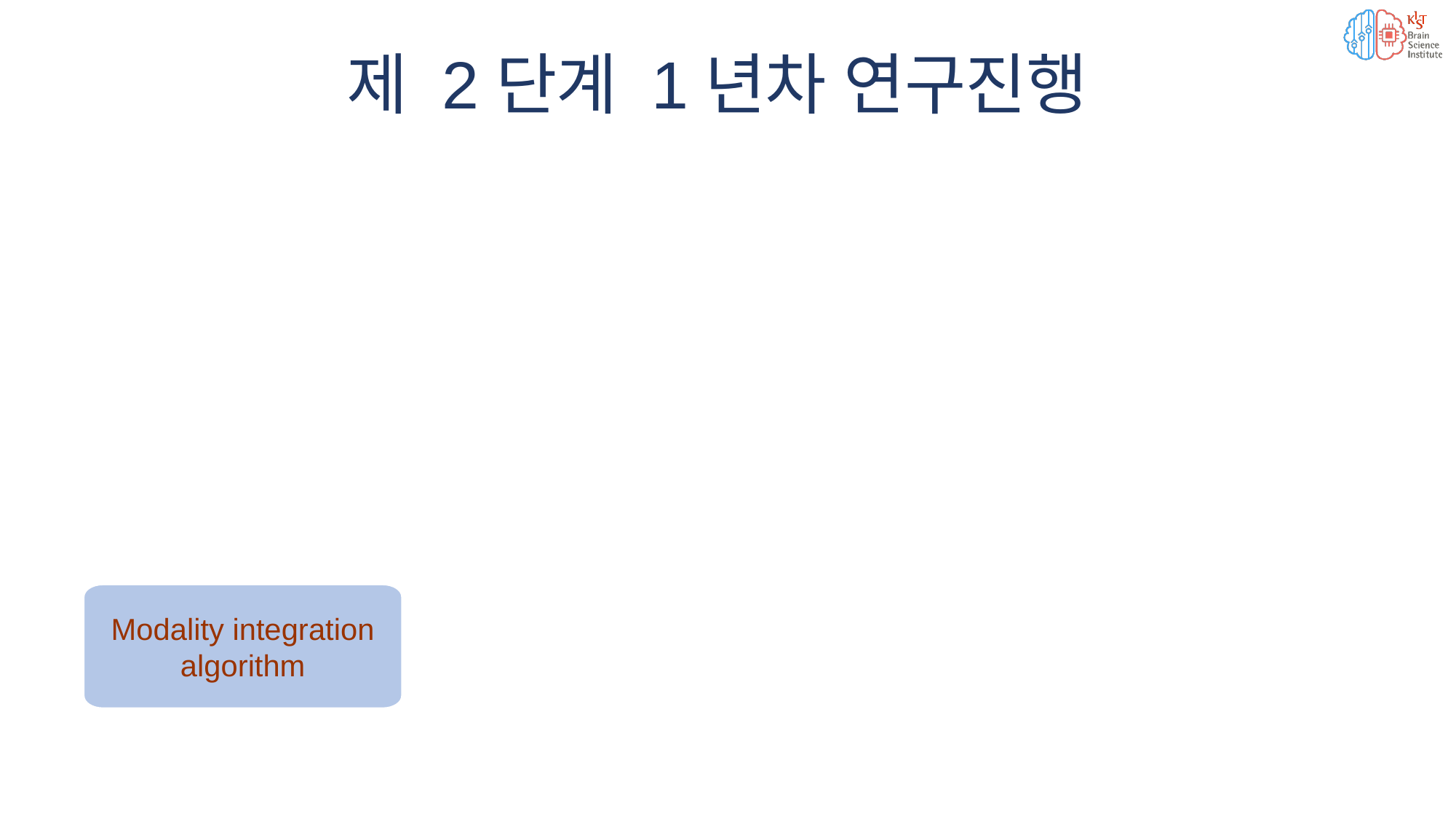

제 2단계 1년차 연구진행
STDP 동작 구현/정확도 향상
Modality integration algorithm